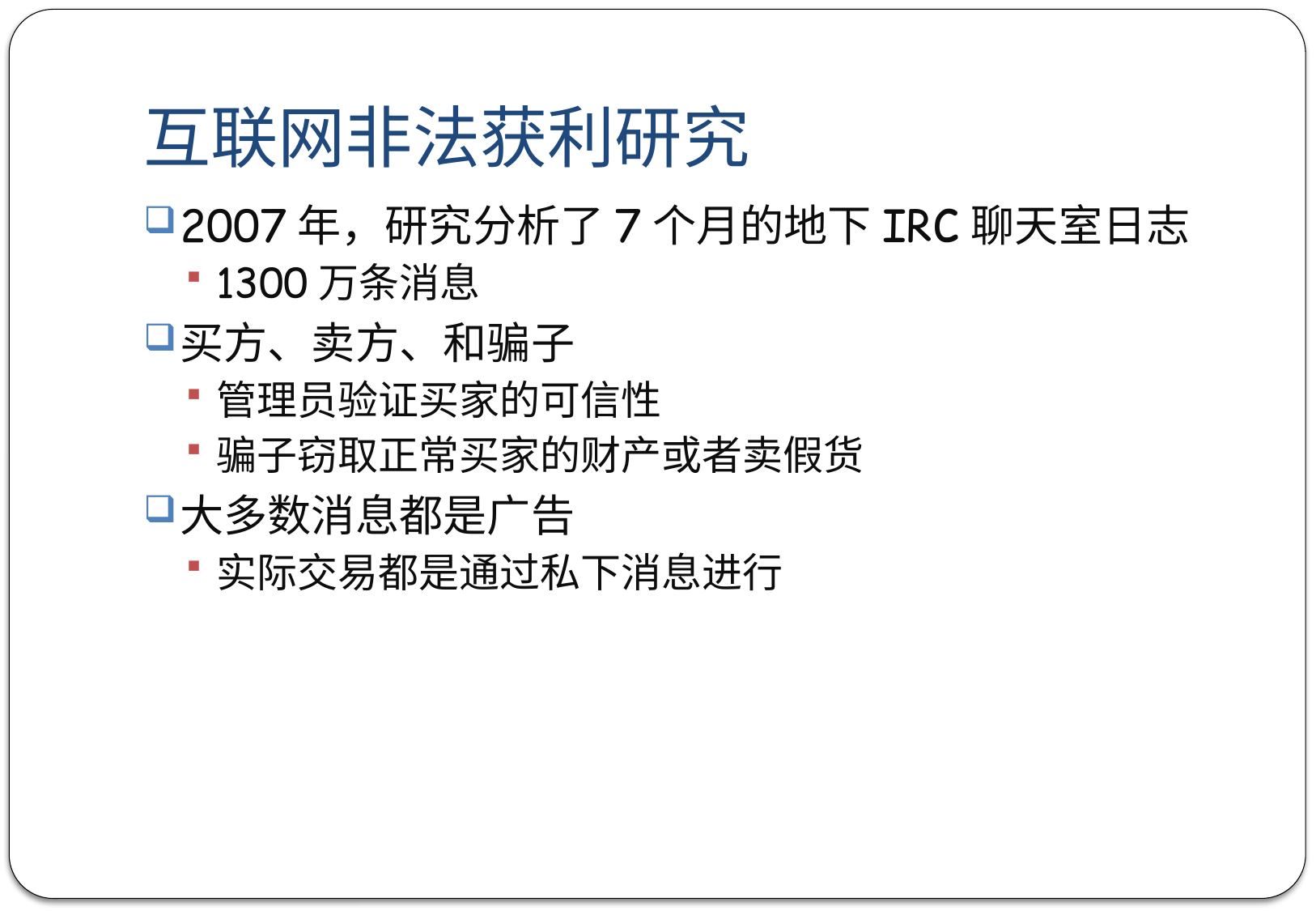

# 互联网非法获利研究
2007年，研究分析了7个月的地下IRC聊天室日志
1300万条消息
买方、卖方、和骗子
管理员验证买家的可信性
骗子窃取正常买家的财产或者卖假货
大多数消息都是广告
实际交易都是通过私下消息进行